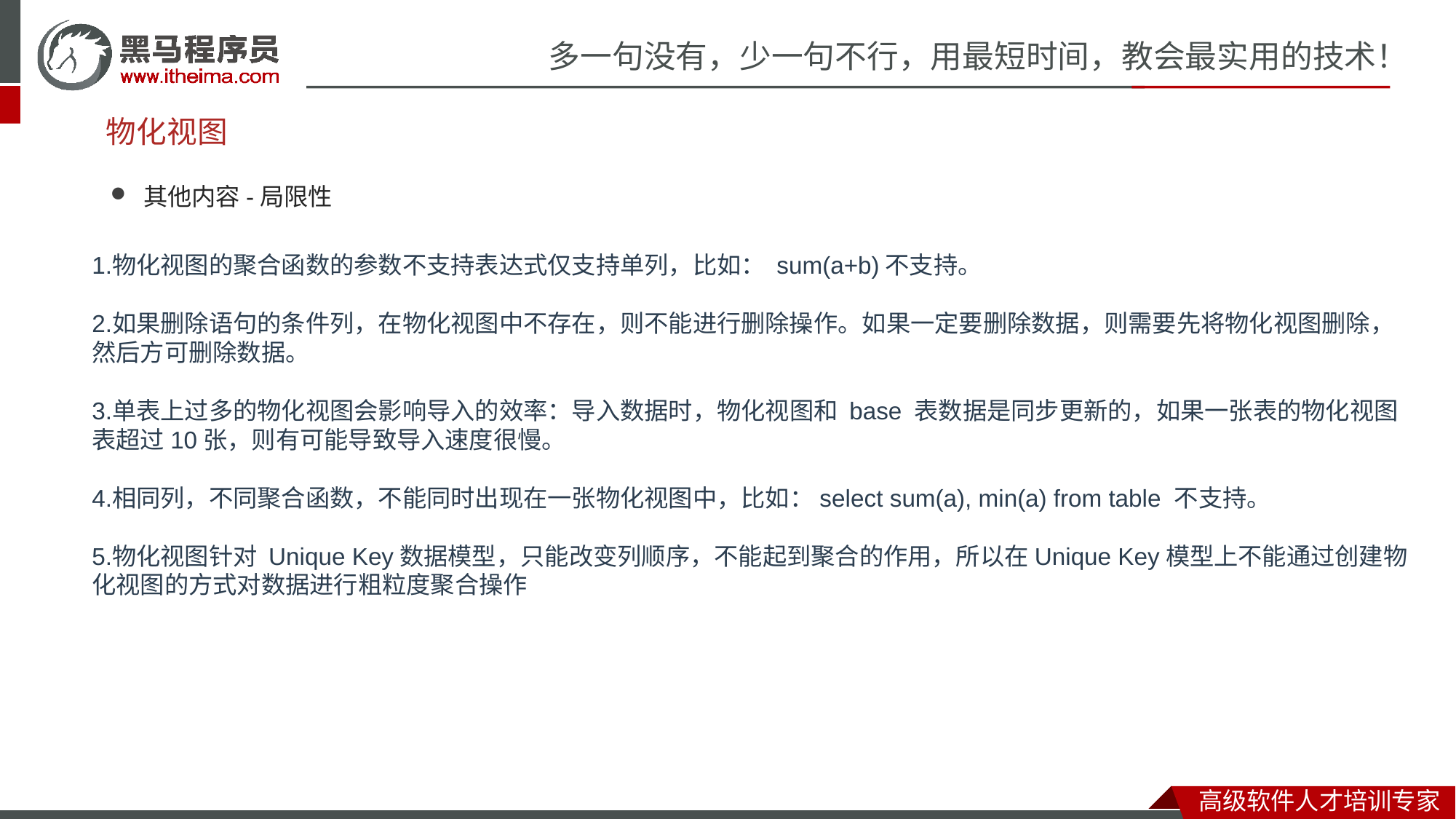

# 物化视图
其他内容-局限性
物化视图的聚合函数的参数不支持表达式仅支持单列，比如： sum(a+b)不支持。

如果删除语句的条件列，在物化视图中不存在，则不能进行删除操作。如果一定要删除数据，则需要先将物化视图删除，然后方可删除数据。

单表上过多的物化视图会影响导入的效率：导入数据时，物化视图和 base 表数据是同步更新的，如果一张表的物化视图表超过10张，则有可能导致导入速度很慢。

相同列，不同聚合函数，不能同时出现在一张物化视图中，比如：select sum(a), min(a) from table 不支持。

物化视图针对 Unique Key数据模型，只能改变列顺序，不能起到聚合的作用，所以在Unique Key模型上不能通过创建物化视图的方式对数据进行粗粒度聚合操作